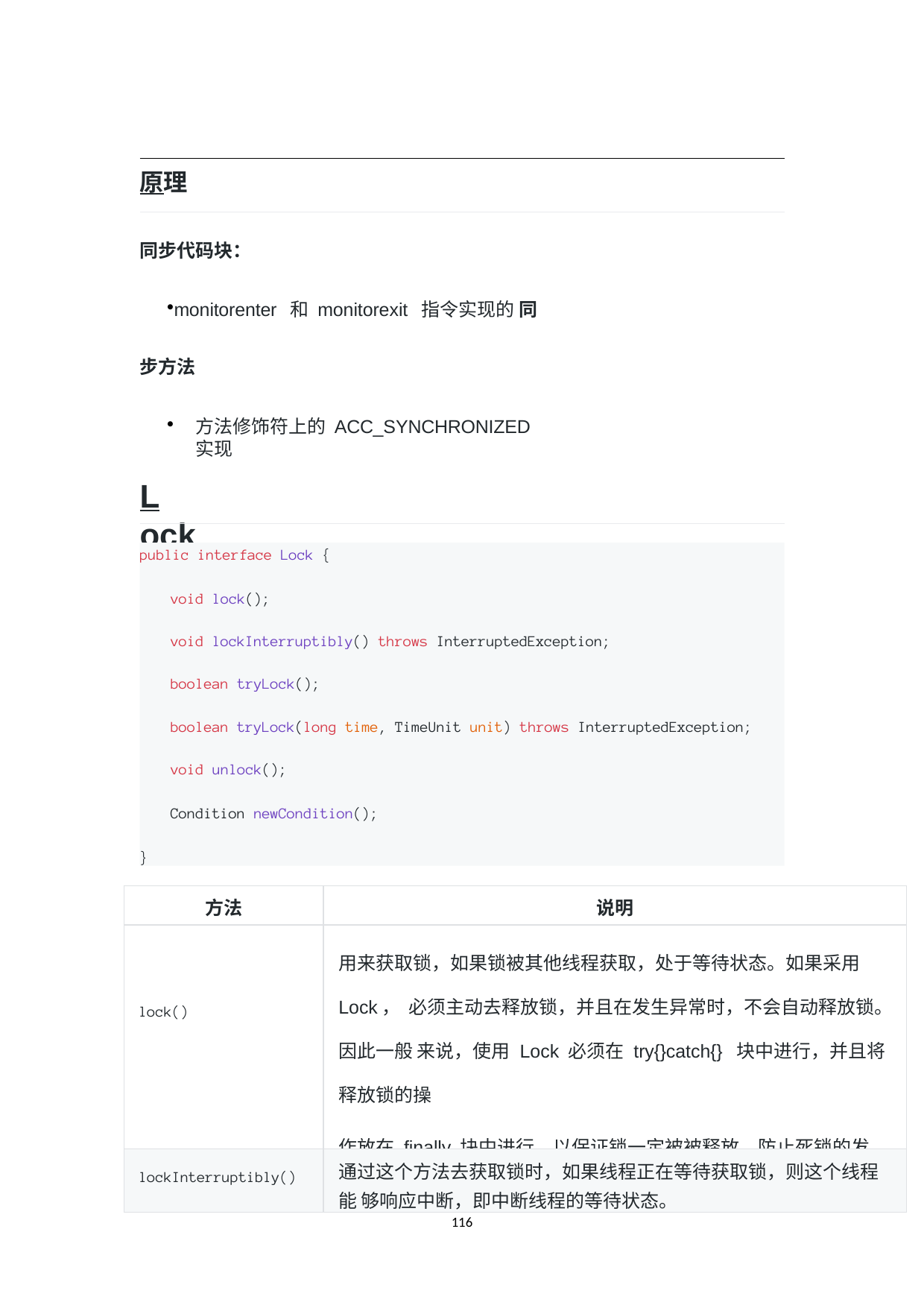

原理

同步代码块：
monitorenter 和 monitorexit 指令实现的 同步方法

方法修饰符上的 ACC_SYNCHRONIZED 实现

Lock

public interface Lock {

void lock();
void lockInterruptibly() throws InterruptedException;  boolean tryLock();
boolean tryLock(long time, TimeUnit unit) throws InterruptedException;  void unlock();

Condition newCondition();

}
| 方法 | 说明 |
| --- | --- |
| lock() | 用来获取锁，如果锁被其他线程获取，处于等待状态。如果采用 Lock， 必须主动去释放锁，并且在发生异常时，不会自动释放锁。因此一般 来说，使用 Lock 必须在 try{}catch{} 块中进行，并且将释放锁的操 作放在 finally 块中进行，以保证锁一定被被释放，防止死锁的发生。 |
| lockInterruptibly() | 通过这个方法去获取锁时，如果线程正在等待获取锁，则这个线程能 够响应中断，即中断线程的等待状态。 |
116